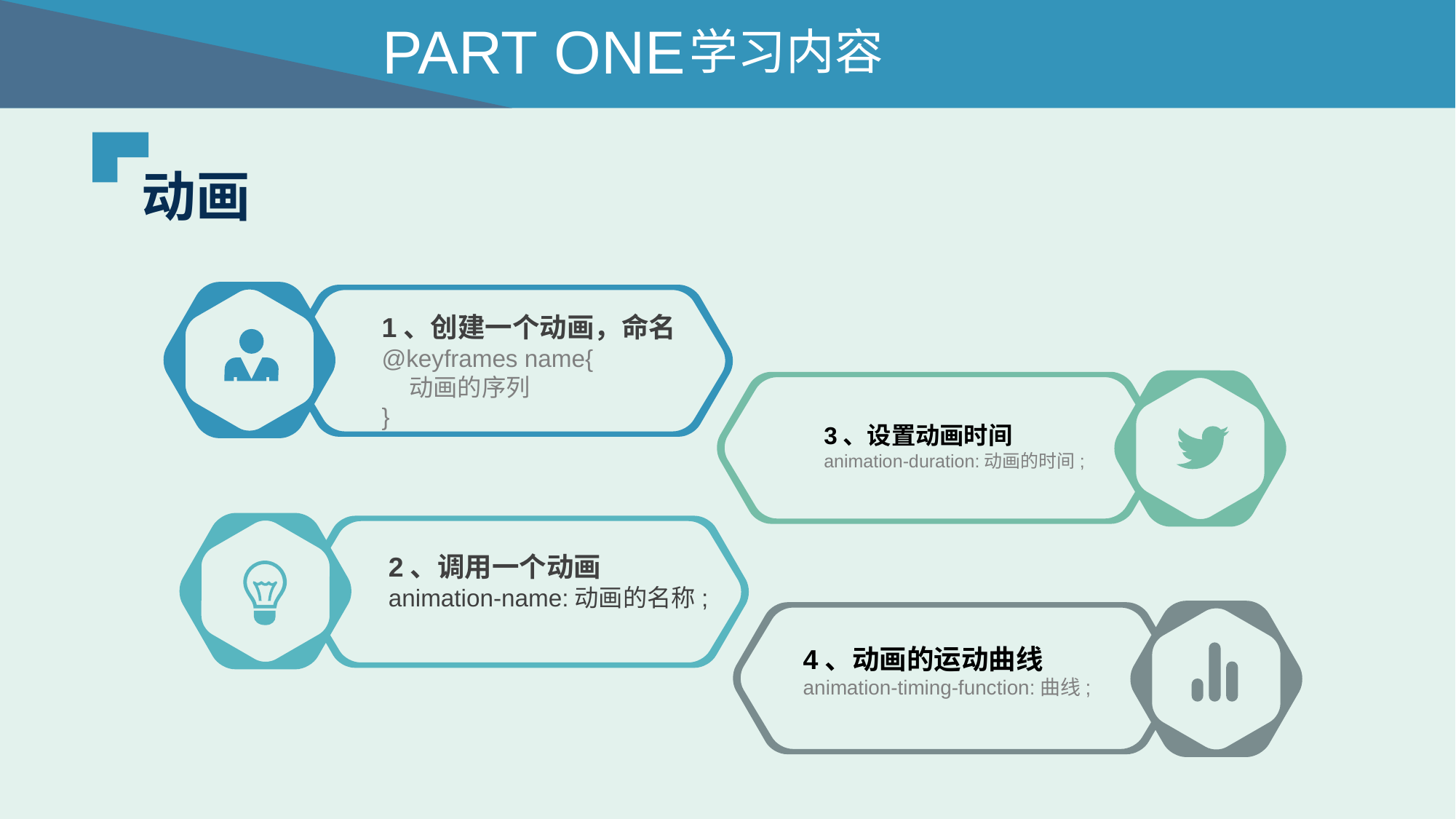

PART ONE
学习内容

动画

1、创建一个动画，命名
@keyframes name{
    动画的序列
}

3、设置动画时间
animation-duration:动画的时间;

2、调用一个动画
animation-name:动画的名称;

4、动画的运动曲线
animation-timing-function:曲线;